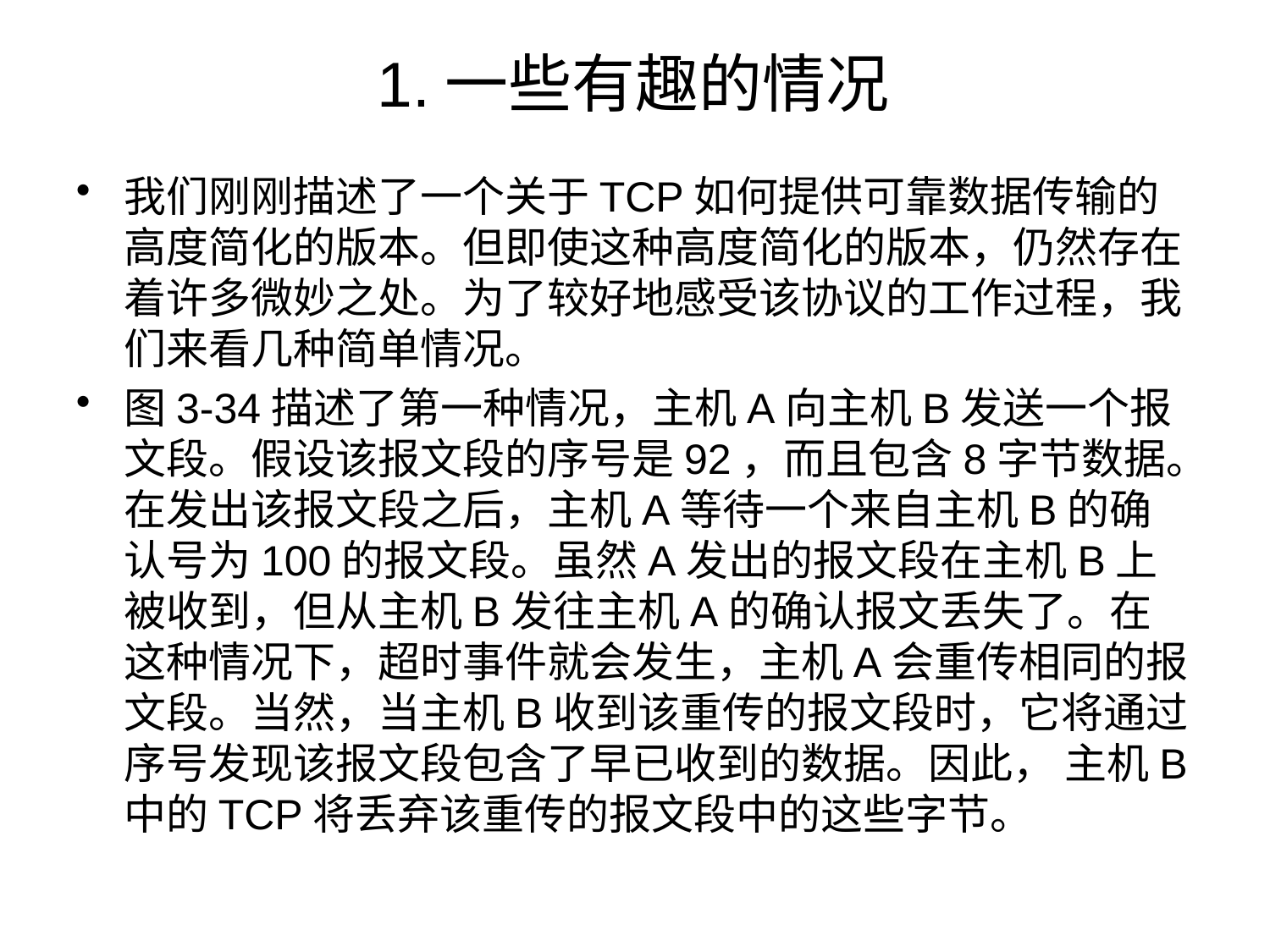

# 1.一些有趣的情况
我们刚刚描述了一个关于TCP如何提供可靠数据传输的高度简化的版本。但即使这种高度简化的版本，仍然存在着许多微妙之处。为了较好地感受该协议的工作过程，我们来看几种简单情况。
图3-34描述了第一种情况，主机A向主机B发送一个报文段。假设该报文段的序号是92，而且包含8字节数据。在发出该报文段之后，主机A等待一个来自主机B的确认号为100的报文段。虽然A发出的报文段在主机B上被收到，但从主机B发往主机A的确认报文丢失了。在这种情况下，超时事件就会发生，主机A会重传相同的报文段。当然，当主机B收到该重传的报文段时，它将通过序号发现该报文段包含了早已收到的数据。因此， 主机B中的TCP将丢弃该重传的报文段中的这些字节。